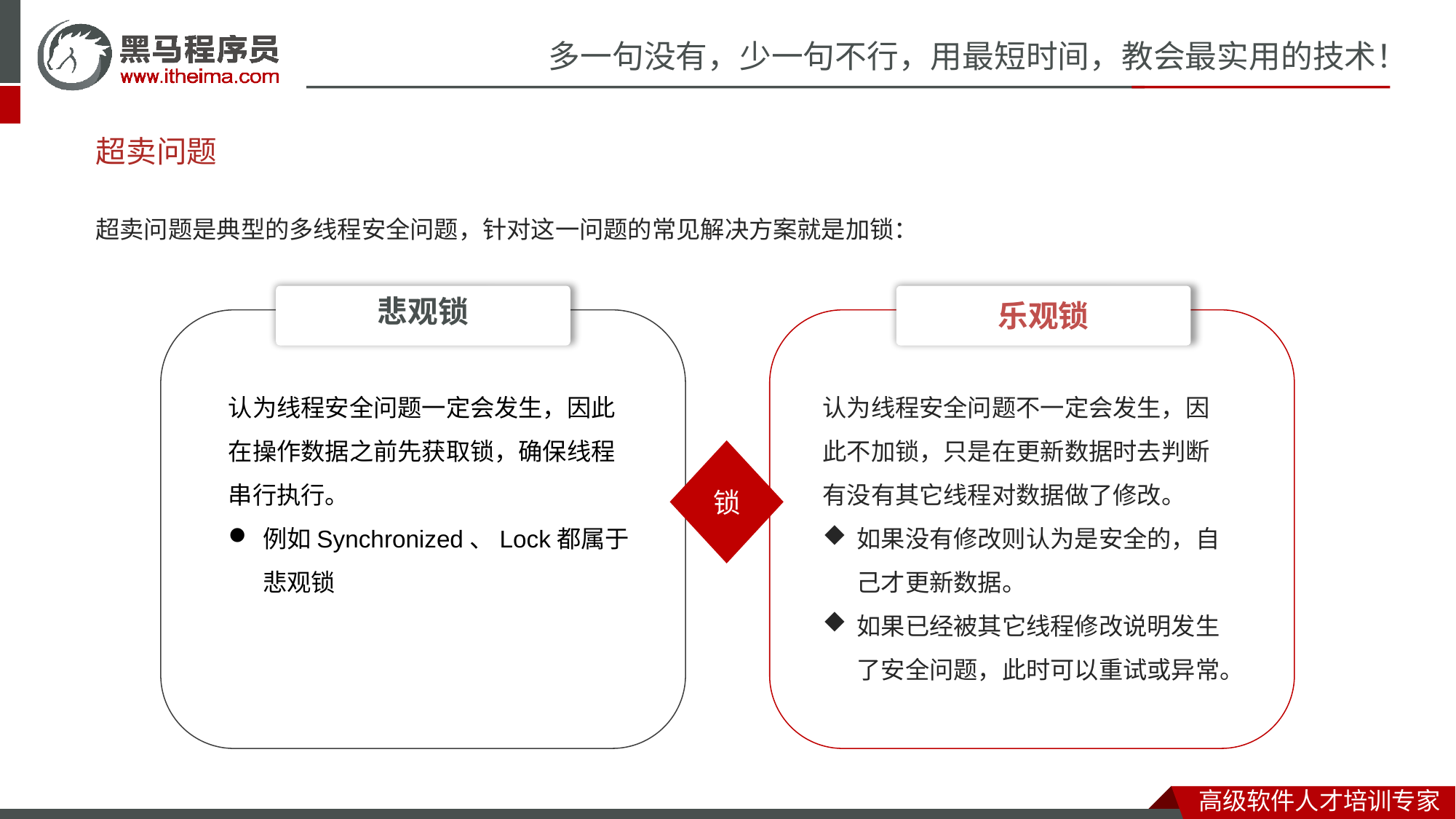

超卖问题
超卖问题是典型的多线程安全问题，针对这一问题的常见解决方案就是加锁：

悲观锁

乐观锁
认为线程安全问题一定会发生，因此在操作数据之前先获取锁，确保线程串行执行。
例如Synchronized、Lock都属于悲观锁
认为线程安全问题不一定会发生，因此不加锁，只是在更新数据时去判断有没有其它线程对数据做了修改。
如果没有修改则认为是安全的，自己才更新数据。
如果已经被其它线程修改说明发生了安全问题，此时可以重试或异常。
锁